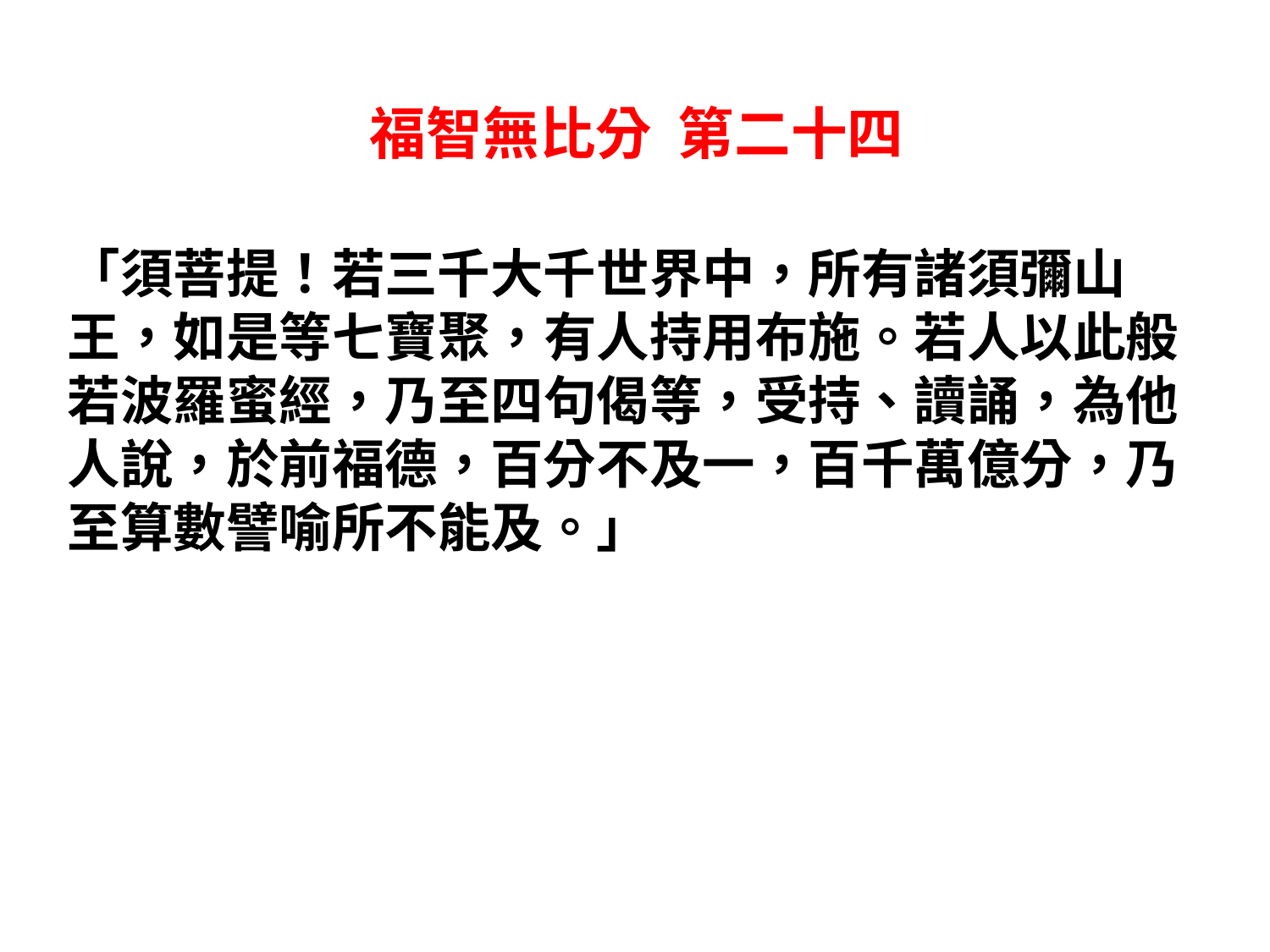

福智無比分  第二十四
「須菩提！若三千大千世界中，所有諸須彌山王，如是等七寶聚，有人持用布施。若人以此般若波羅蜜經，乃至四句偈等，受持、讀誦，為他人說，於前福德，百分不及一，百千萬億分，乃至算數譬喻所不能及。」